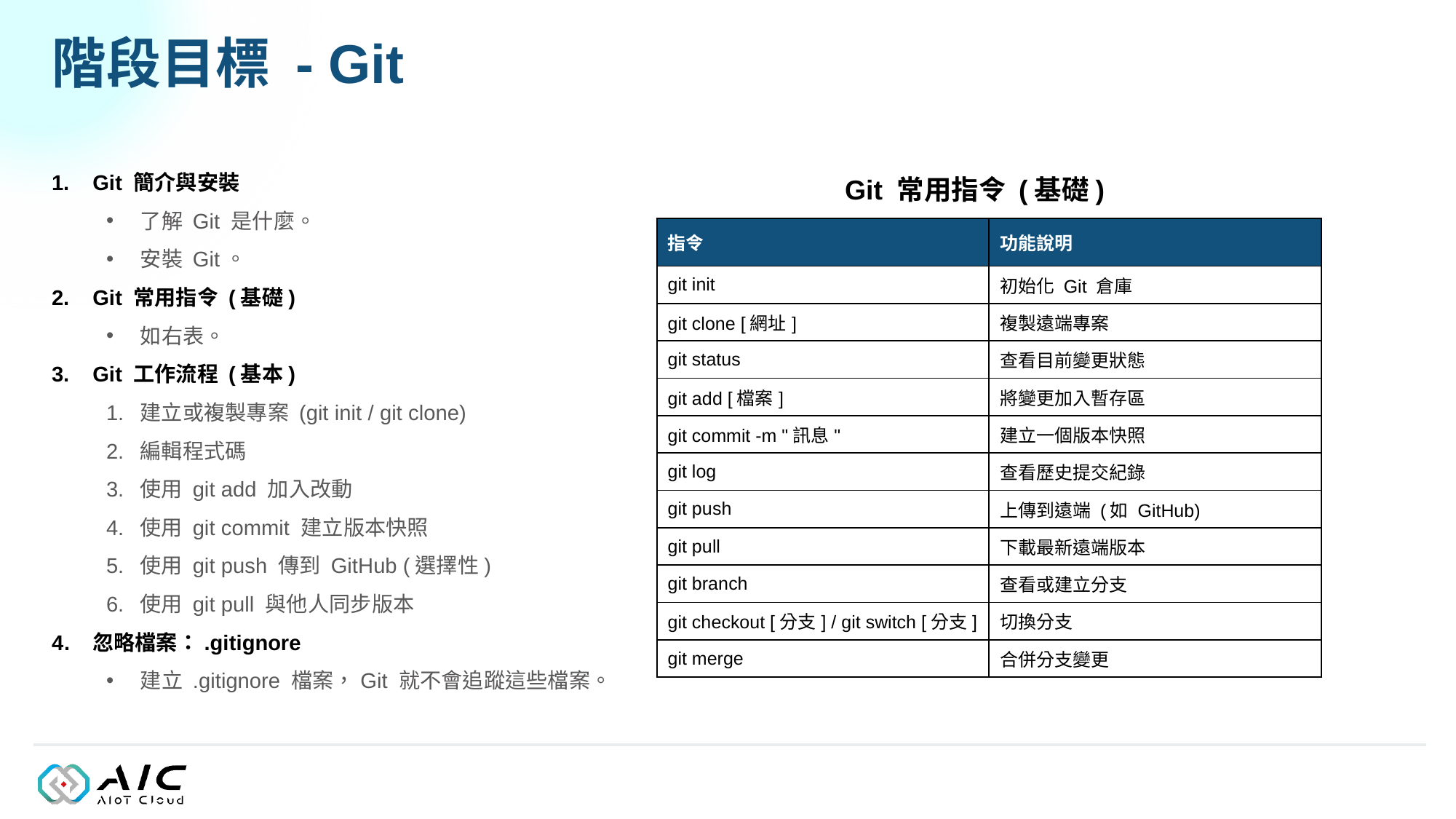

# 階段目標 - Git
Git 簡介與安裝
了解 Git 是什麼。
安裝 Git。
Git 常用指令 (基礎)
如右表。
Git 工作流程 (基本)
建立或複製專案 (git init / git clone)
編輯程式碼
使用 git add 加入改動
使用 git commit 建立版本快照
使用 git push 傳到 GitHub (選擇性)
使用 git pull 與他人同步版本
忽略檔案：.gitignore
建立 .gitignore 檔案，Git 就不會追蹤這些檔案。

Git 常用指令 (基礎)
| 指令 | 功能說明 |
| --- | --- |
| git init | 初始化 Git 倉庫 |
| git clone [網址] | 複製遠端專案 |
| git status | 查看目前變更狀態 |
| git add [檔案] | 將變更加入暫存區 |
| git commit -m "訊息" | 建立一個版本快照 |
| git log | 查看歷史提交紀錄 |
| git push | 上傳到遠端 (如 GitHub) |
| git pull | 下載最新遠端版本 |
| git branch | 查看或建立分支 |
| git checkout [分支] / git switch [分支] | 切換分支 |
| git merge | 合併分支變更 |